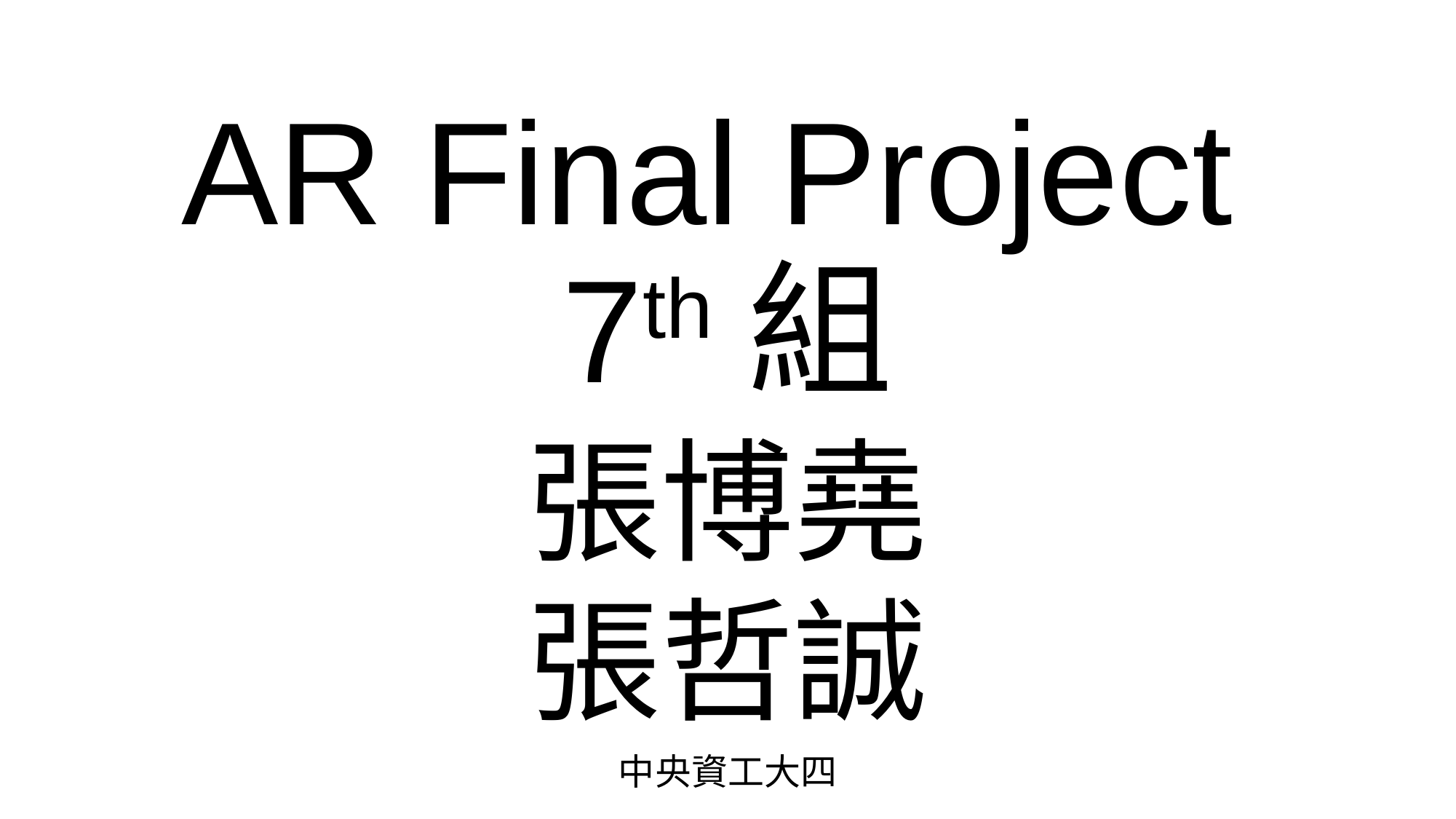

# AR Final Project 7th組
張博堯
張哲誠
中央資工大四